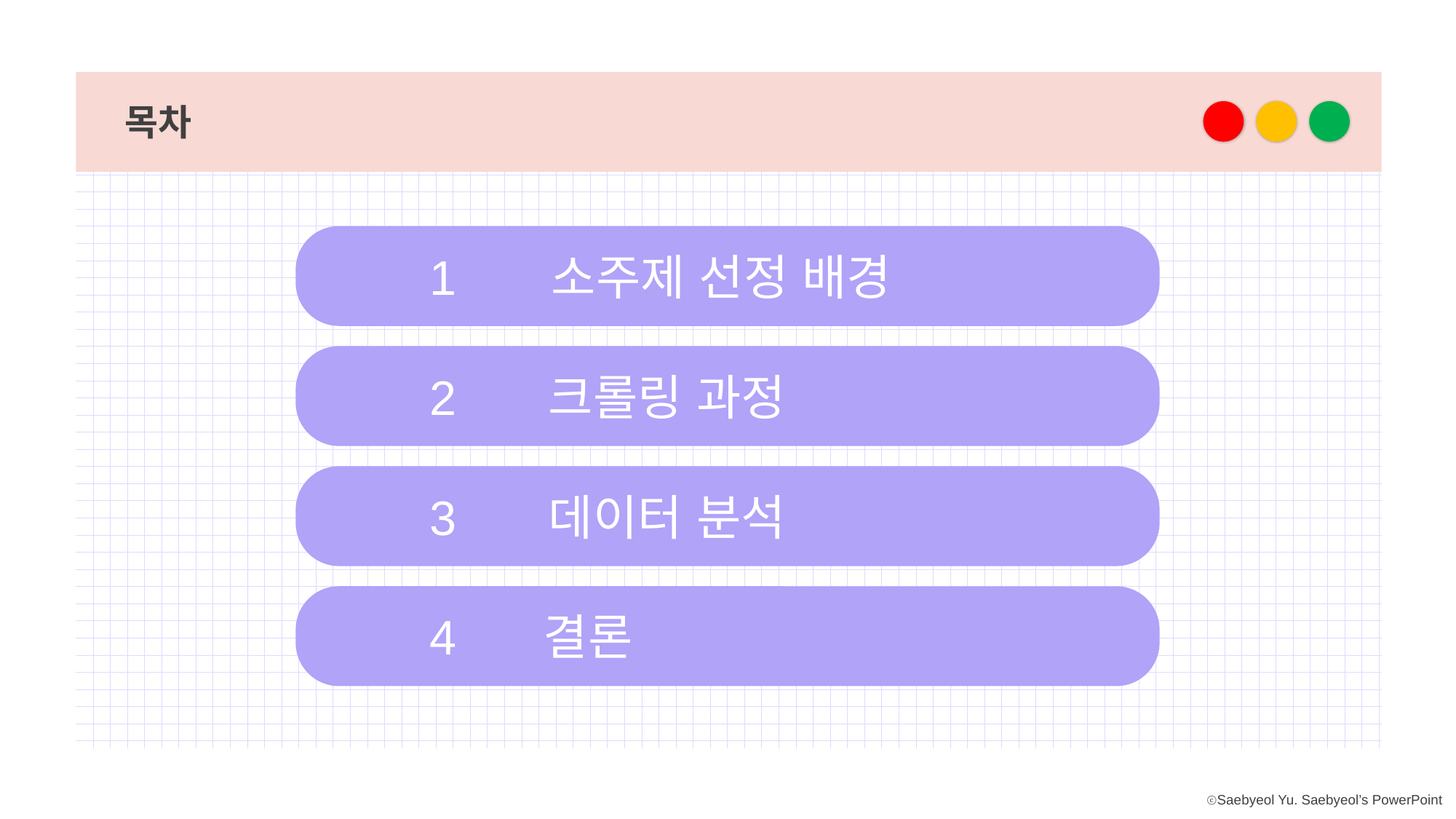

목차

1
소주제 선정 배경

2
크롤링 과정

3
데이터 분석

4
결론